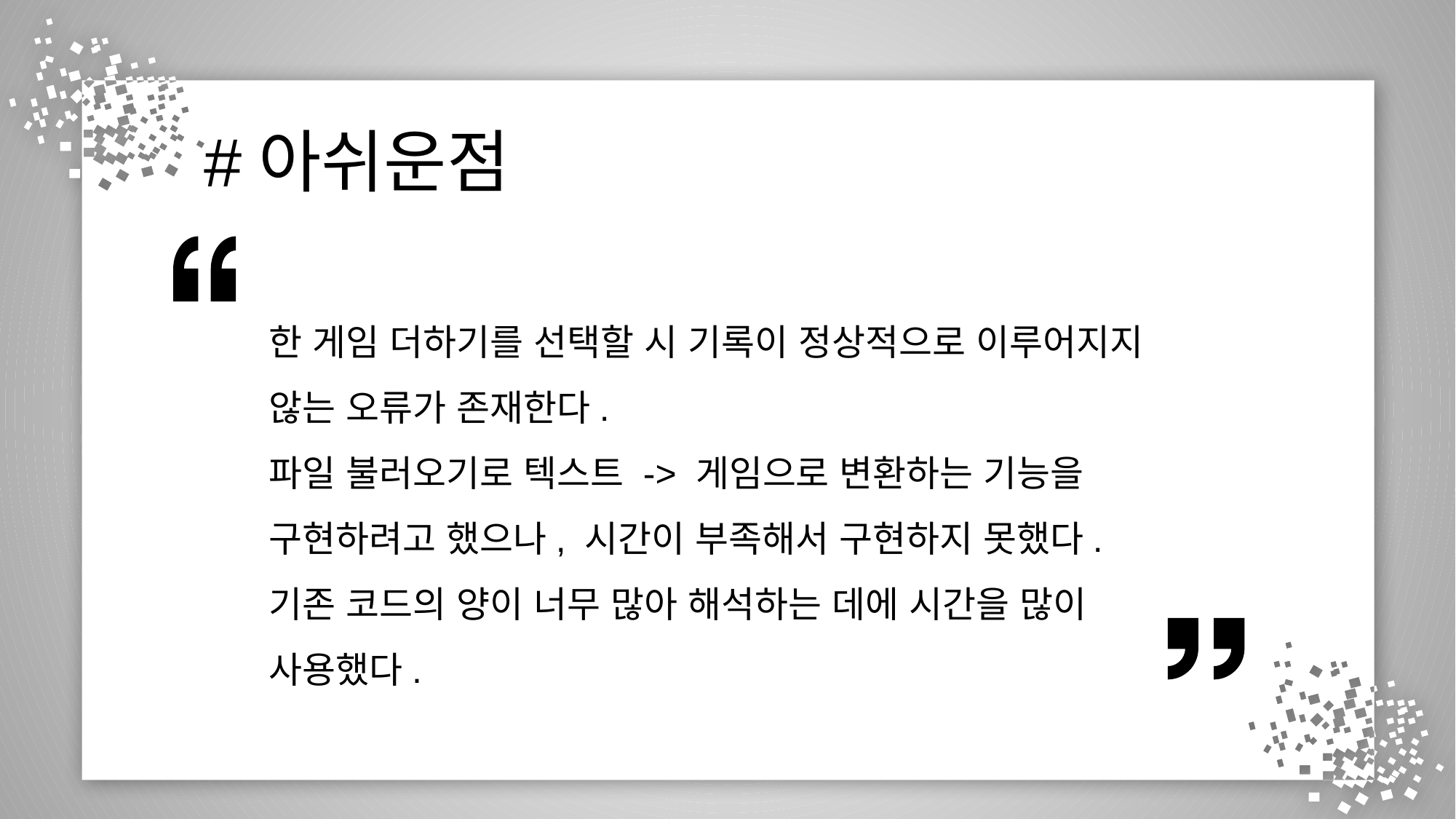

#아쉬운점

한 게임 더하기를 선택할 시 기록이 정상적으로 이루어지지 않는 오류가 존재한다.
파일 불러오기로 텍스트 -> 게임으로 변환하는 기능을 구현하려고 했으나, 시간이 부족해서 구현하지 못했다.
기존 코드의 양이 너무 많아 해석하는 데에 시간을 많이 사용했다.